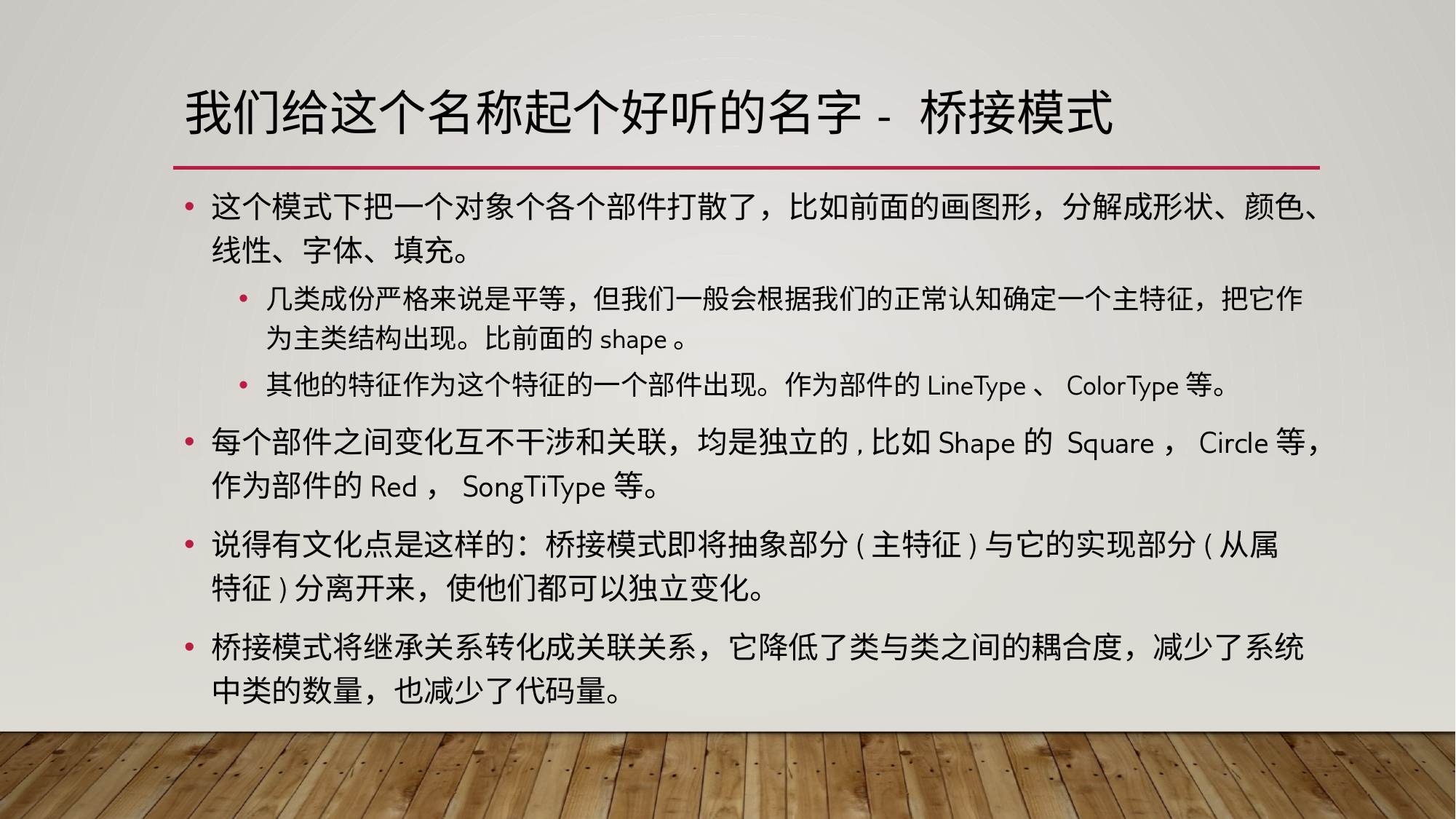

# 我们给这个名称起个好听的名字- 桥接模式
这个模式下把一个对象个各个部件打散了，比如前面的画图形，分解成形状、颜色、线性、字体、填充。
几类成份严格来说是平等，但我们一般会根据我们的正常认知确定一个主特征，把它作为主类结构出现。比前面的shape。
其他的特征作为这个特征的一个部件出现。作为部件的LineType、ColorType等。
每个部件之间变化互不干涉和关联，均是独立的,比如Shape的 Square，Circle等，作为部件的Red，SongTiType等。
说得有文化点是这样的：桥接模式即将抽象部分(主特征)与它的实现部分(从属特征)分离开来，使他们都可以独立变化。
桥接模式将继承关系转化成关联关系，它降低了类与类之间的耦合度，减少了系统中类的数量，也减少了代码量。